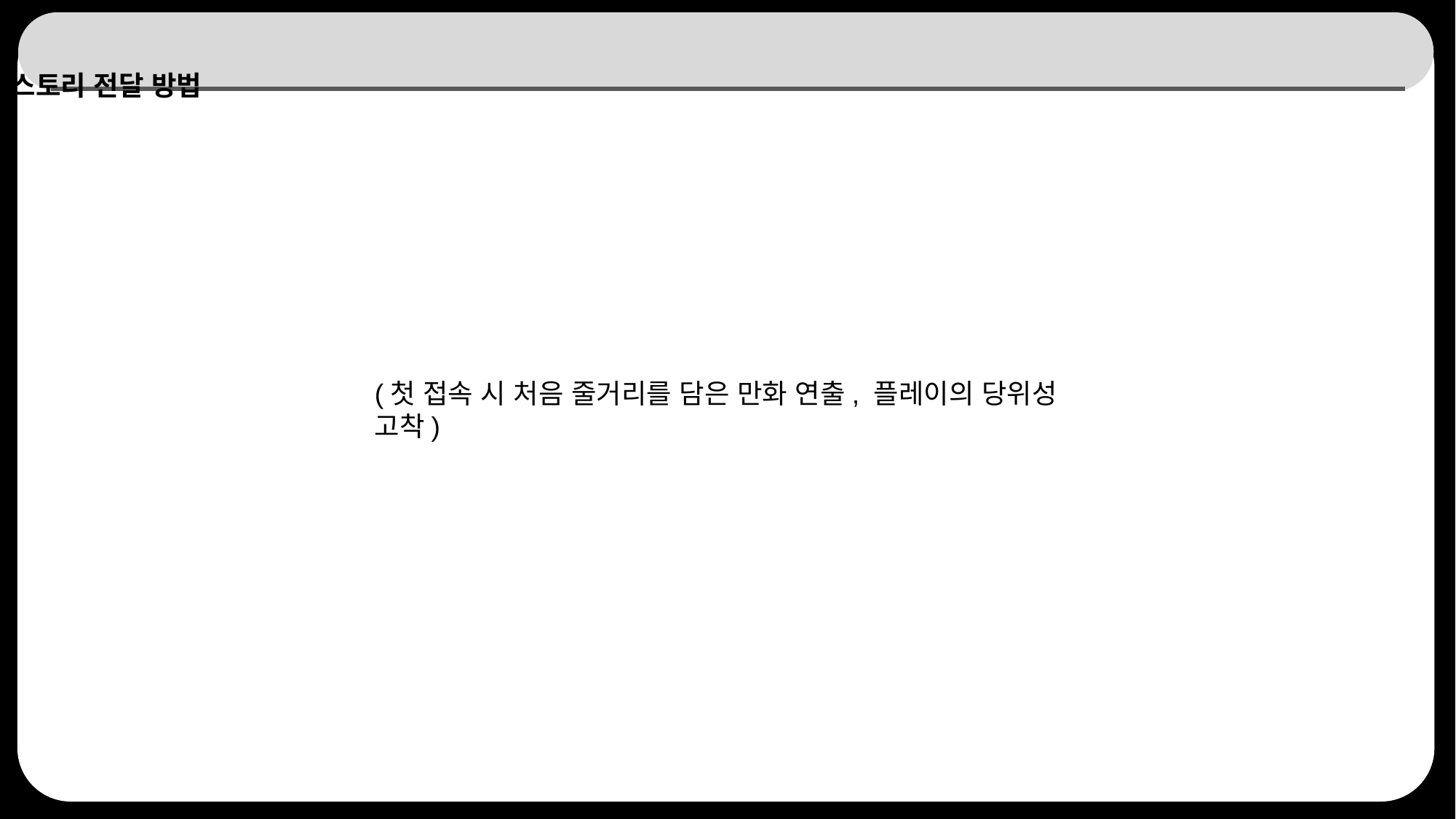

# 스토리 전달 방법
(첫 접속 시 처음 줄거리를 담은 만화 연출, 플레이의 당위성 고착)
42